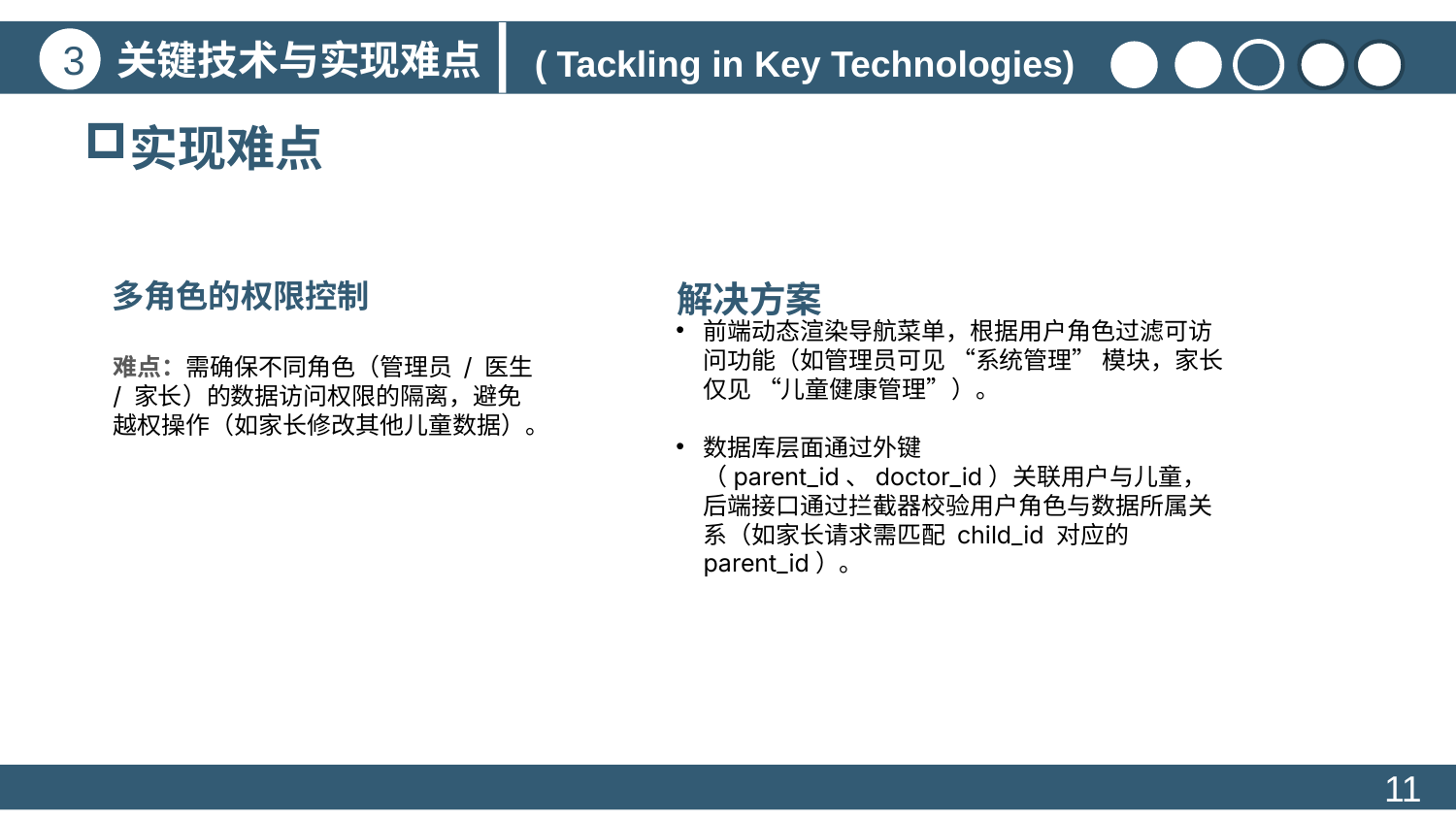

关键技术与实现难点
3
( Tackling in Key Technologies)
实现难点
多角色的权限控制
难点：需确保不同角色（管理员 / 医生 / 家长）的数据访问权限的隔离，避免越权操作（如家长修改其他儿童数据）。
解决方案
前端动态渲染导航菜单，根据用户角色过滤可访问功能（如管理员可见 “系统管理” 模块，家长仅见 “儿童健康管理”）。

数据库层面通过外键（parent_id、doctor_id）关联用户与儿童，后端接口通过拦截器校验用户角色与数据所属关系（如家长请求需匹配 child_id 对应的 parent_id）。

11